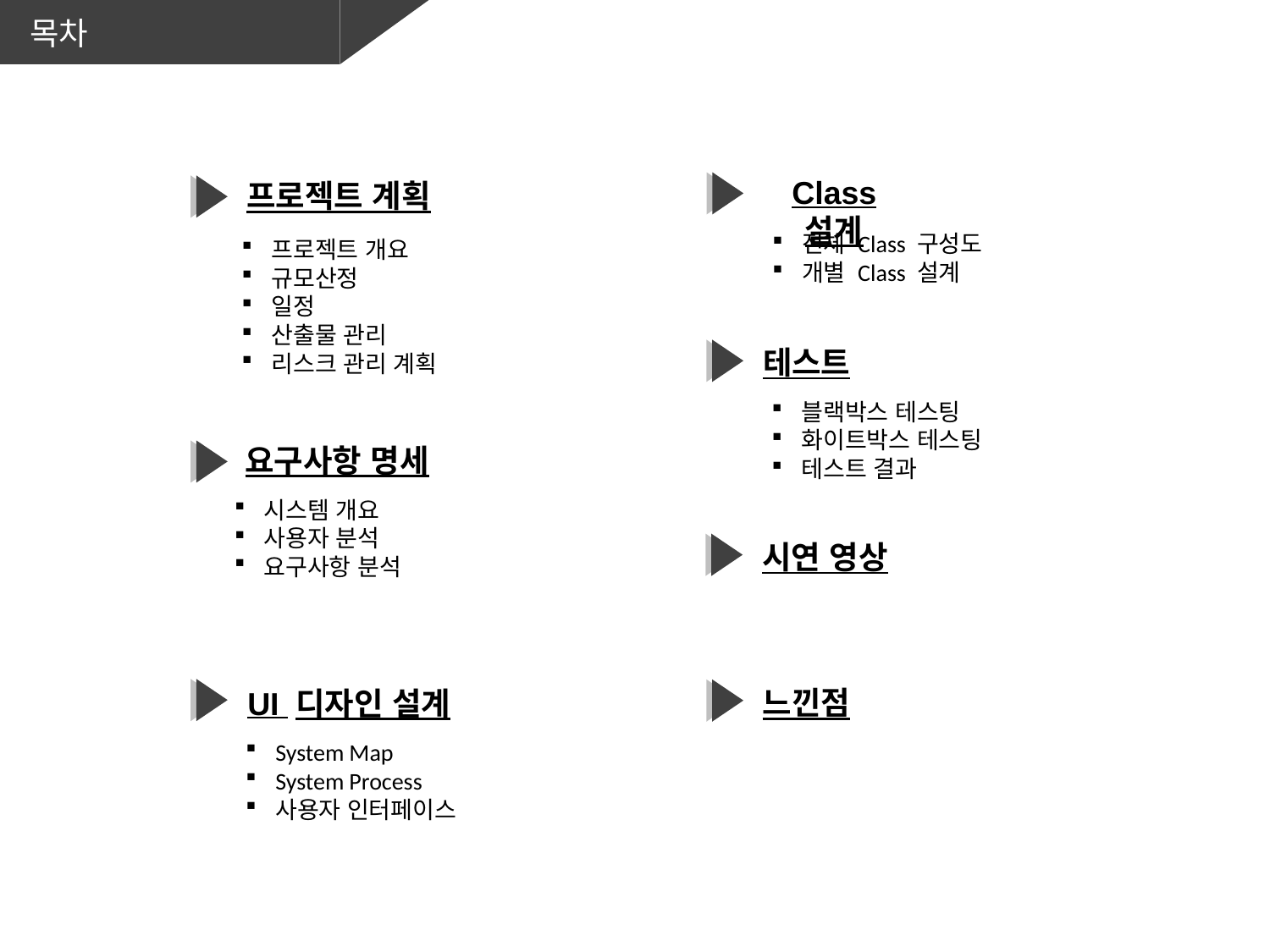

목차
Class 설계
프로젝트 계획

전체 Class 구성도
개별 Class 설계
프로젝트 개요
규모산정
일정
산출물 관리
리스크 관리 계획
테스트

블랙박스 테스팅
화이트박스 테스팅
테스트 결과
요구사항 명세

시스템 개요
사용자 분석
요구사항 분석
시연 영상

느낀점
UI 디자인 설계

System Map
System Process
사용자 인터페이스